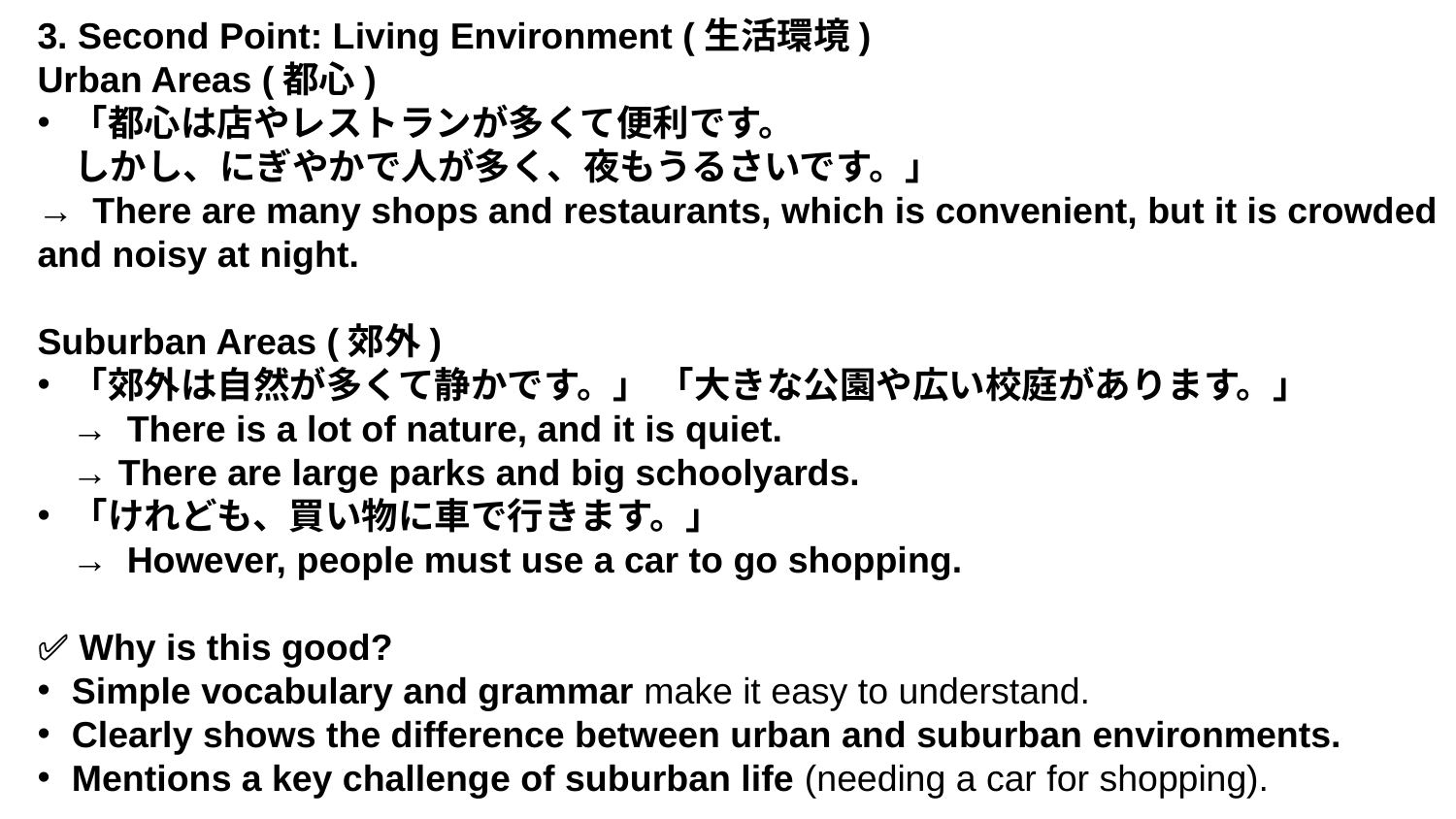

3. Second Point: Living Environment (生活環境)
Urban Areas (都心)
「都心は店やレストランが多くて便利です。
　しかし、にぎやかで人が多く、夜もうるさいです。」
→ There are many shops and restaurants, which is convenient, but it is crowded and noisy at night.

Suburban Areas (郊外)
「郊外は自然が多くて静かです。」 「大きな公園や広い校庭があります。」
→ There is a lot of nature, and it is quiet.
→ There are large parks and big schoolyards.
「けれども、買い物に車で行きます。」
→ However, people must use a car to go shopping.

✅ Why is this good?
Simple vocabulary and grammar make it easy to understand.
Clearly shows the difference between urban and suburban environments.
Mentions a key challenge of suburban life (needing a car for shopping).